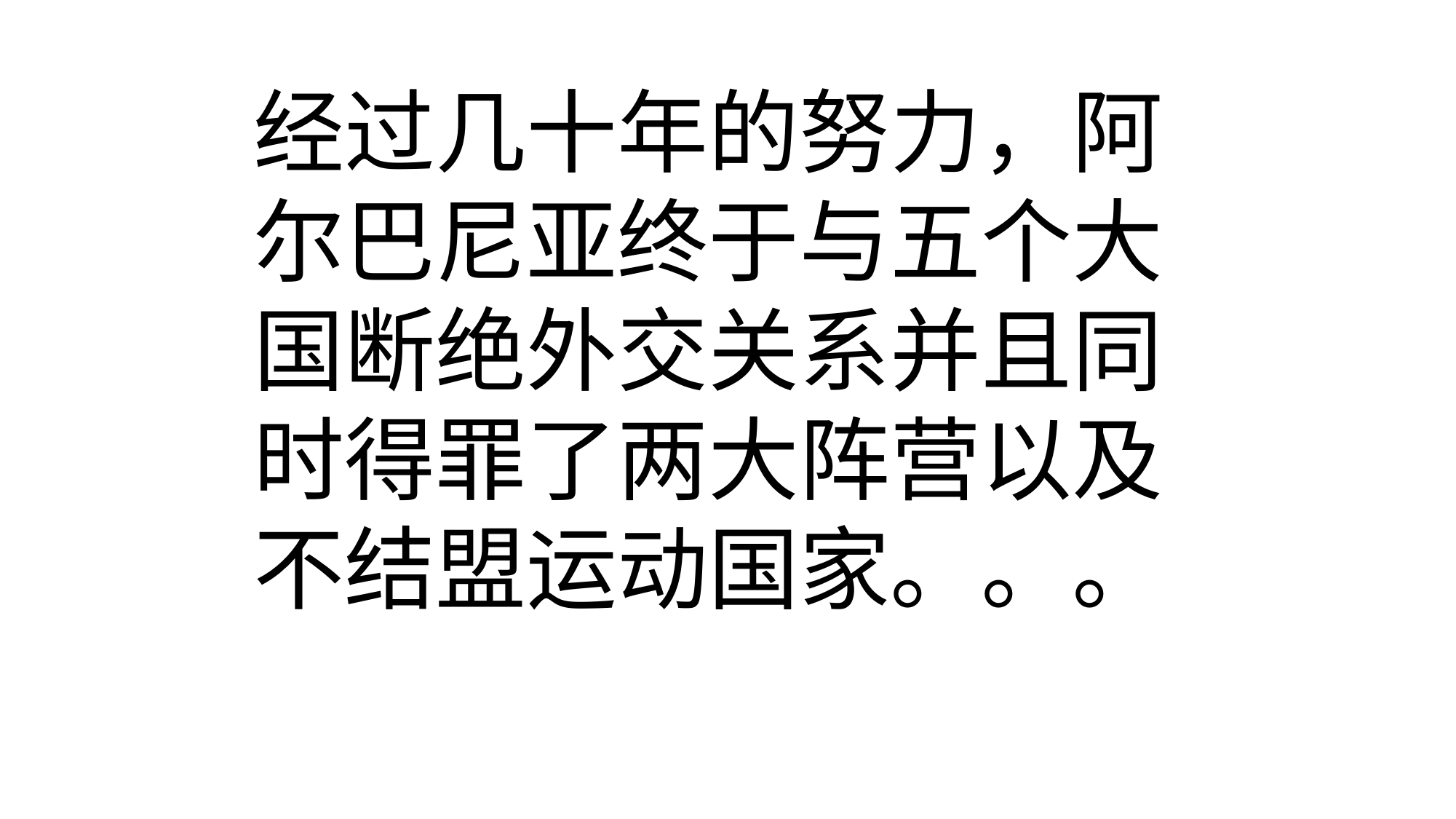

经过几十年的努力，阿尔巴尼亚终于与五个大国断绝外交关系并且同时得罪了两大阵营以及不结盟运动国家。。。